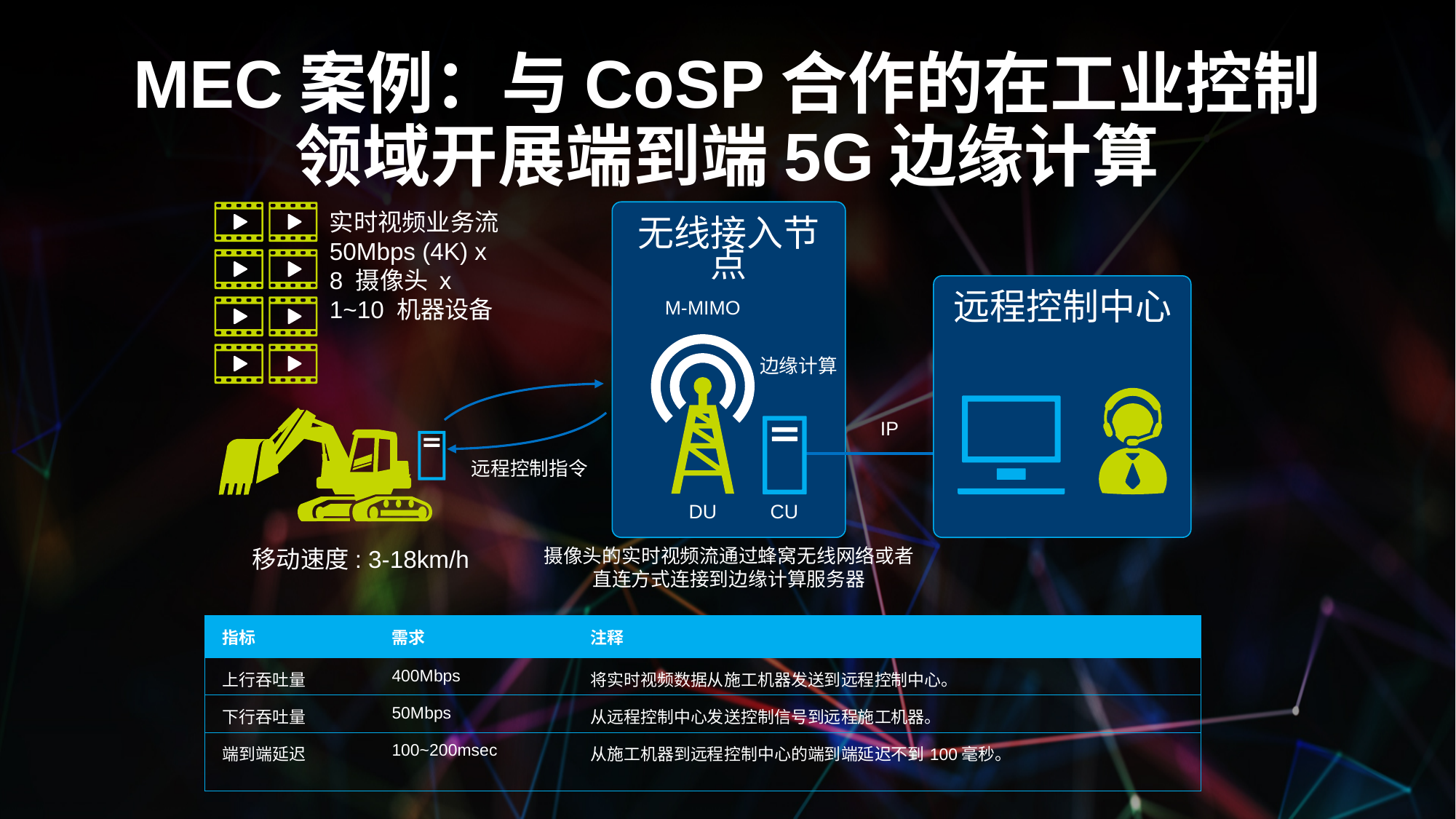

# MEC案例：与CoSP合作的在工业控制领域开展端到端5G边缘计算
实时视频业务流
50Mbps (4K) x
8 摄像头 x
1~10 机器设备

无线接入节点
远程控制中心
M-MIMO

边缘计算
Edge Compute

IP

远程控制指令
DU
CU
移动速度: 3-18km/h
摄像头的实时视频流通过蜂窝无线网络或者直连方式连接到边缘计算服务器
| 指标 | 需求 | 注释 |
| --- | --- | --- |
| 上行吞吐量 | 400Mbps | 将实时视频数据从施工机器发送到远程控制中心。 |
| 下行吞吐量 | 50Mbps | 从远程控制中心发送控制信号到远程施工机器。 |
| 端到端延迟 | 100~200msec | 从施工机器到远程控制中心的端到端延迟不到100毫秒。 |